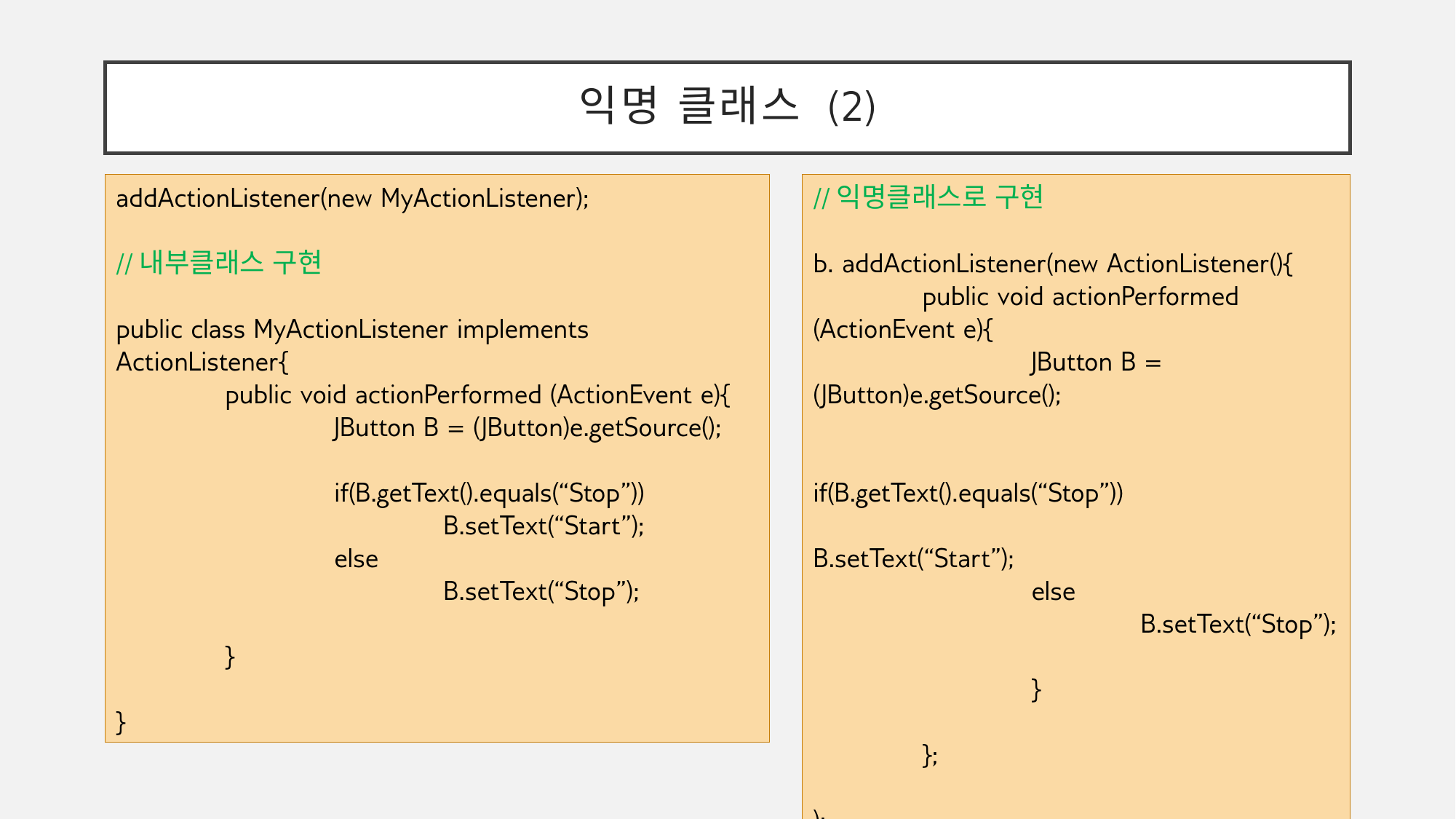

# 익명 클래스 (2)
addActionListener(new MyActionListener);

//내부클래스 구현

public class MyActionListener implements ActionListener{
	public void actionPerformed (ActionEvent e){
		JButton B = (JButton)e.getSource();

		if(B.getText().equals(“Stop”))
			B.setText(“Start”);
		else
			B.setText(“Stop”);

	}

}
//익명클래스로 구현

b. addActionListener(new ActionListener(){
	public void actionPerformed (ActionEvent e){
		JButton B = (JButton)e.getSource();

		if(B.getText().equals(“Stop”))
			B.setText(“Start”);
		else
			B.setText(“Stop”);

		}

	};

);